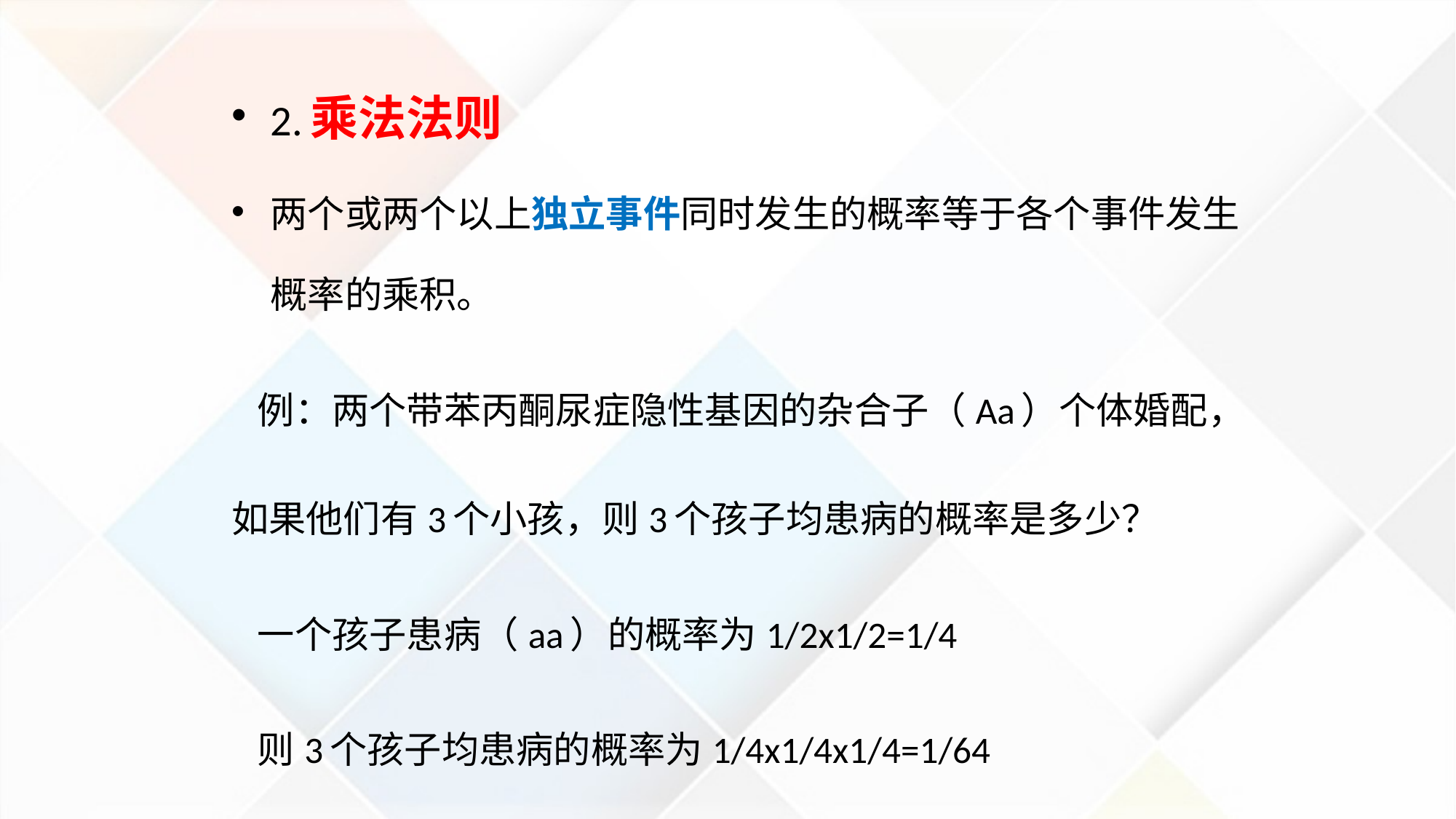

2.乘法法则
两个或两个以上独立事件同时发生的概率等于各个事件发生概率的乘积。
  例：两个带苯丙酮尿症隐性基因的杂合子（Aa）个体婚配，如果他们有3个小孩，则3个孩子均患病的概率是多少？
  一个孩子患病（aa）的概率为1/2x1/2=1/4
  则3个孩子均患病的概率为1/4x1/4x1/4=1/64